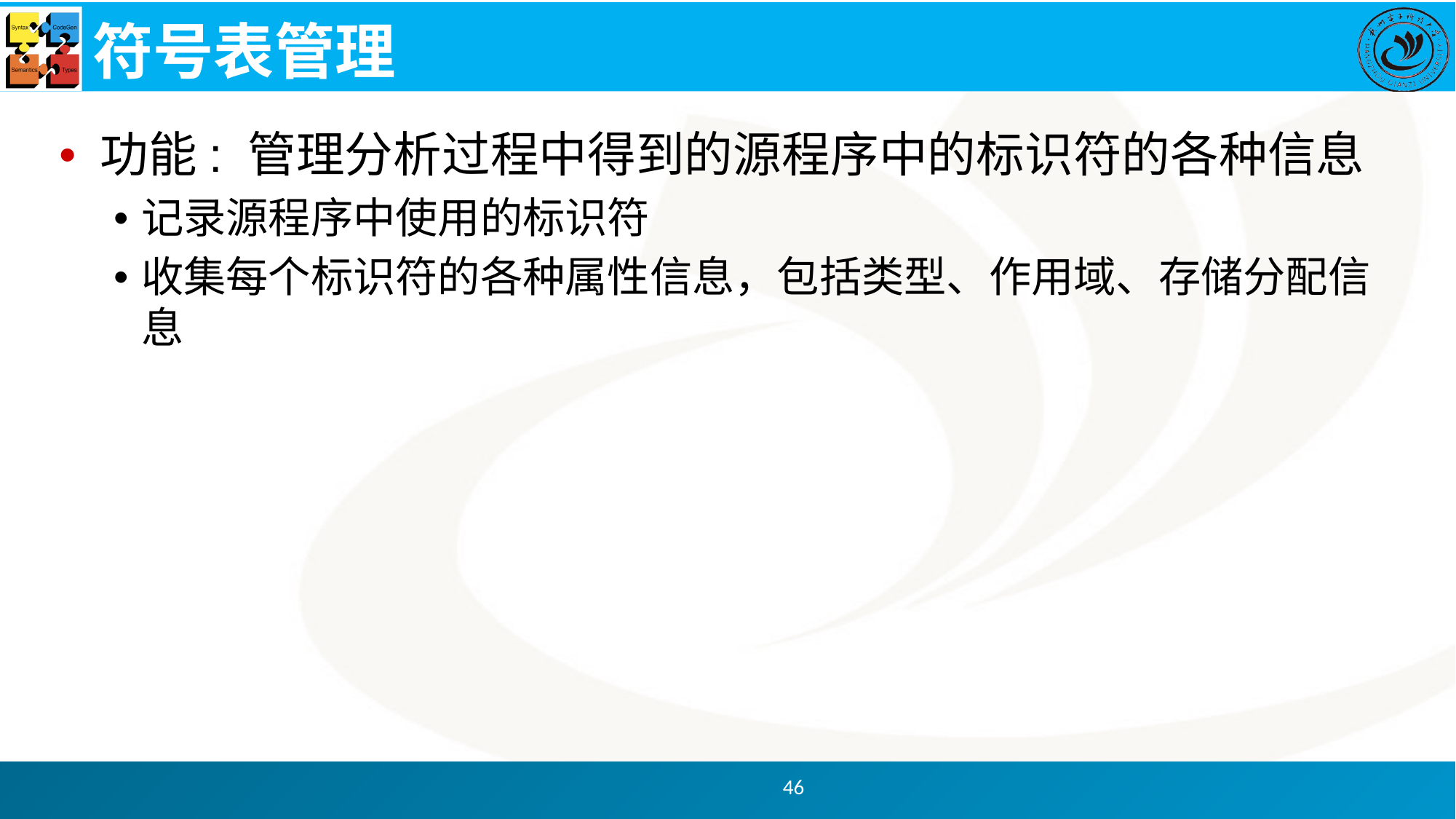

# 符号表管理
功能: 管理分析过程中得到的源程序中的标识符的各种信息
记录源程序中使用的标识符
收集每个标识符的各种属性信息，包括类型、作用域、存储分配信息

46